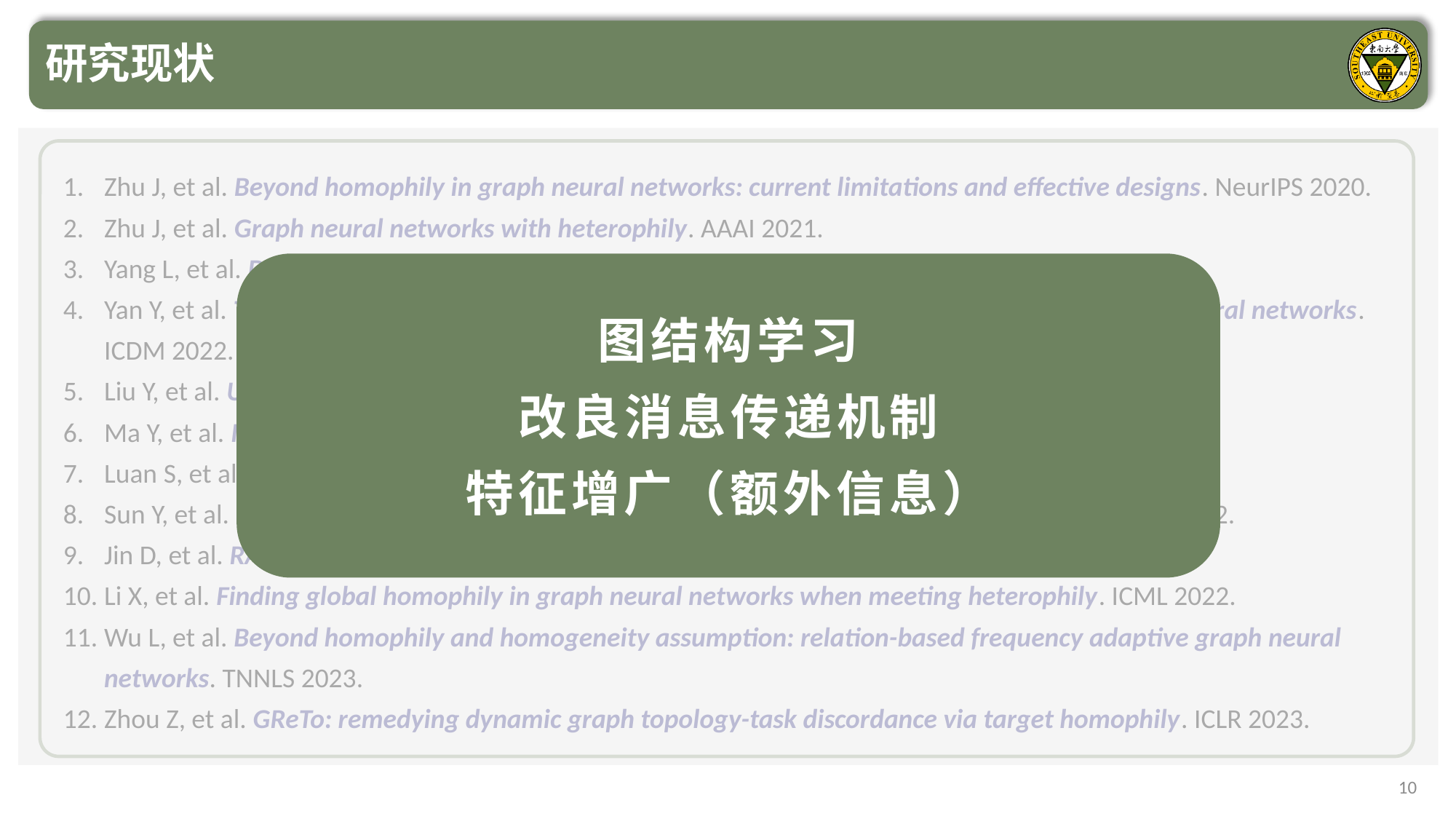

研究现状

图结构学习
改良消息传递机制
特征增广（额外信息）

Zhu J, et al. Beyond homophily in graph neural networks: current limitations and effective designs. NeurIPS 2020.
Zhu J, et al. Graph neural networks with heterophily. AAAI 2021.
Yang L, et al. Diverse message passing for attribute with heterophily. NeurIPS 2021.
Yan Y, et al. Two sides of the same coin: Heterophily and oversmoothing in graph convolutional neural networks.  ICDM 2022.
Liu Y, et al. UD-GNN: uncertainty-aware debiased training on semi-homophilous graphs. KDD 2022.
Ma Y, et al. Is homophily a necessity for graph neural networks?. ICLR, 2022.
Luan S, et al. Revisiting heterophily for graph neural networks. NeurIPS 2022.
Sun Y, et al. Beyond homophily: structure-aware path aggregation graph neural network. IJCAI 2022.
Jin D, et al. RAW-GNN: random walk aggregation based graph neural network. IJCAI 2022.
Li X, et al. Finding global homophily in graph neural networks when meeting heterophily. ICML 2022.
Wu L, et al. Beyond homophily and homogeneity assumption: relation-based frequency adaptive graph neural networks. TNNLS 2023.
Zhou Z, et al. GReTo: remedying dynamic graph topology-task discordance via target homophily. ICLR 2023.

10